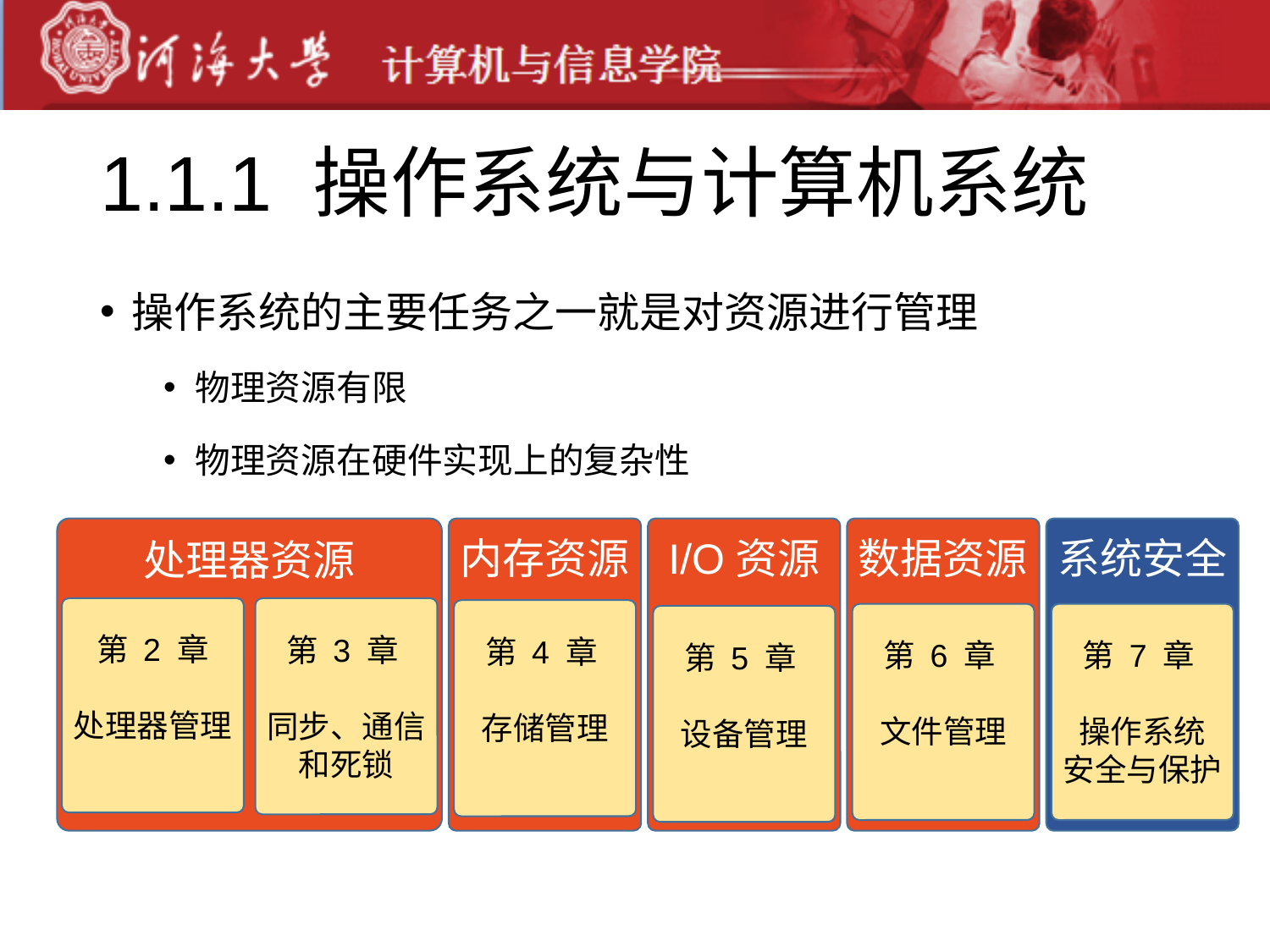

# 1.1.1 操作系统与计算机系统
操作系统的主要任务之一就是对资源进行管理
物理资源有限
物理资源在硬件实现上的复杂性

处理器资源
第 2 章

处理器管理

第 3 章

同步、通信和死锁
内存资源
第 4 章

存储管理

I/O资源
第 5 章

设备管理

数据资源
第 6 章

文件管理

系统安全
第 7 章

操作系统
安全与保护